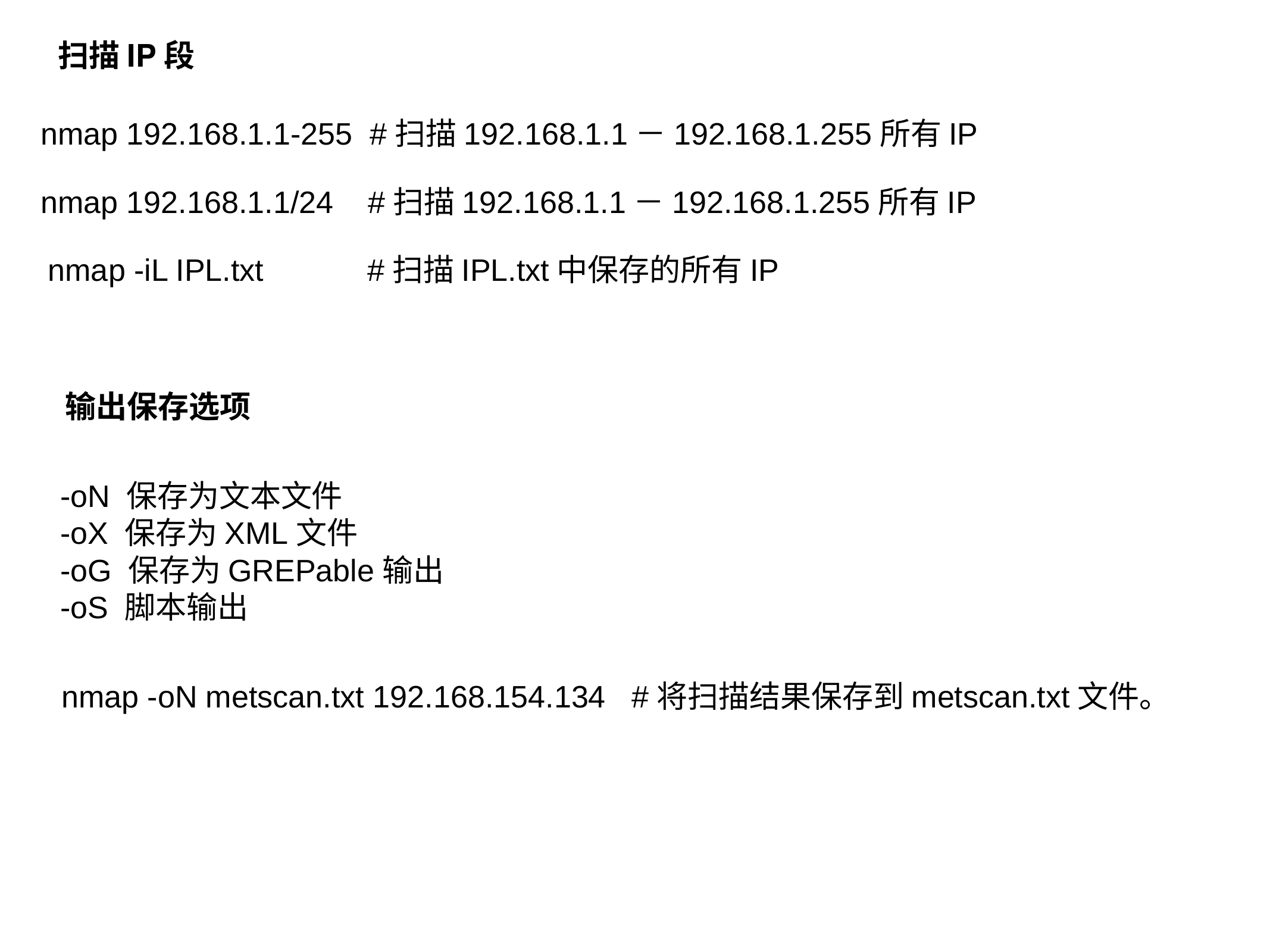

扫描IP段
nmap 192.168.1.1-255  #扫描192.168.1.1－192.168.1.255所有IP
nmap 192.168.1.1/24    #扫描192.168.1.1－192.168.1.255所有IP
nmap -iL IPL.txt            #扫描IPL.txt中保存的所有IP
输出保存选项
-oN 保存为文本文件
-oX 保存为XML文件
-oG 保存为GREPable输出
-oS 脚本输出
nmap -oN metscan.txt 192.168.154.134   #将扫描结果保存到metscan.txt文件。